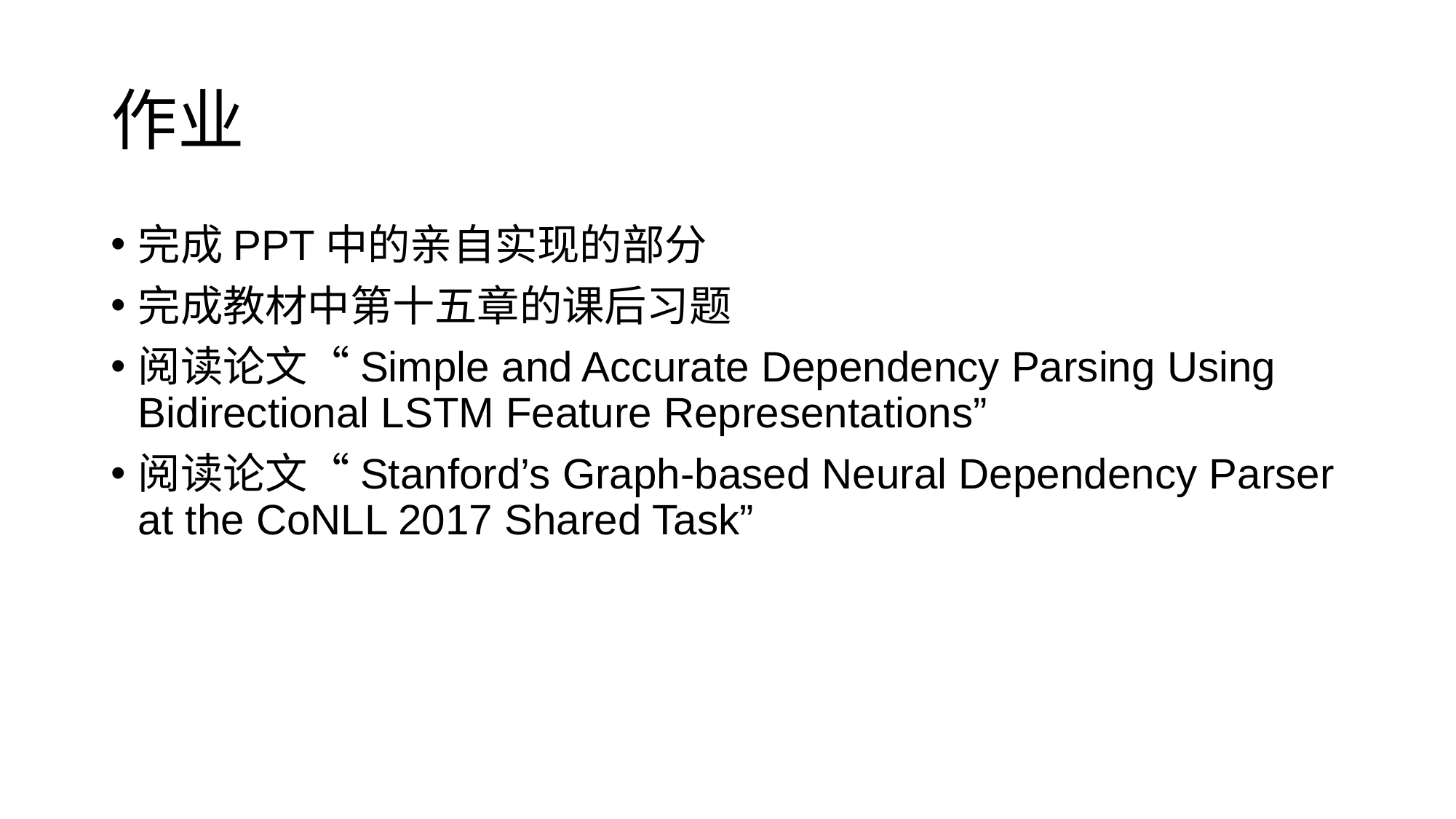

# 作业
完成PPT中的亲自实现的部分
完成教材中第十五章的课后习题
阅读论文“Simple and Accurate Dependency Parsing Using Bidirectional LSTM Feature Representations”
阅读论文“Stanford’s Graph-based Neural Dependency Parser at the CoNLL 2017 Shared Task”